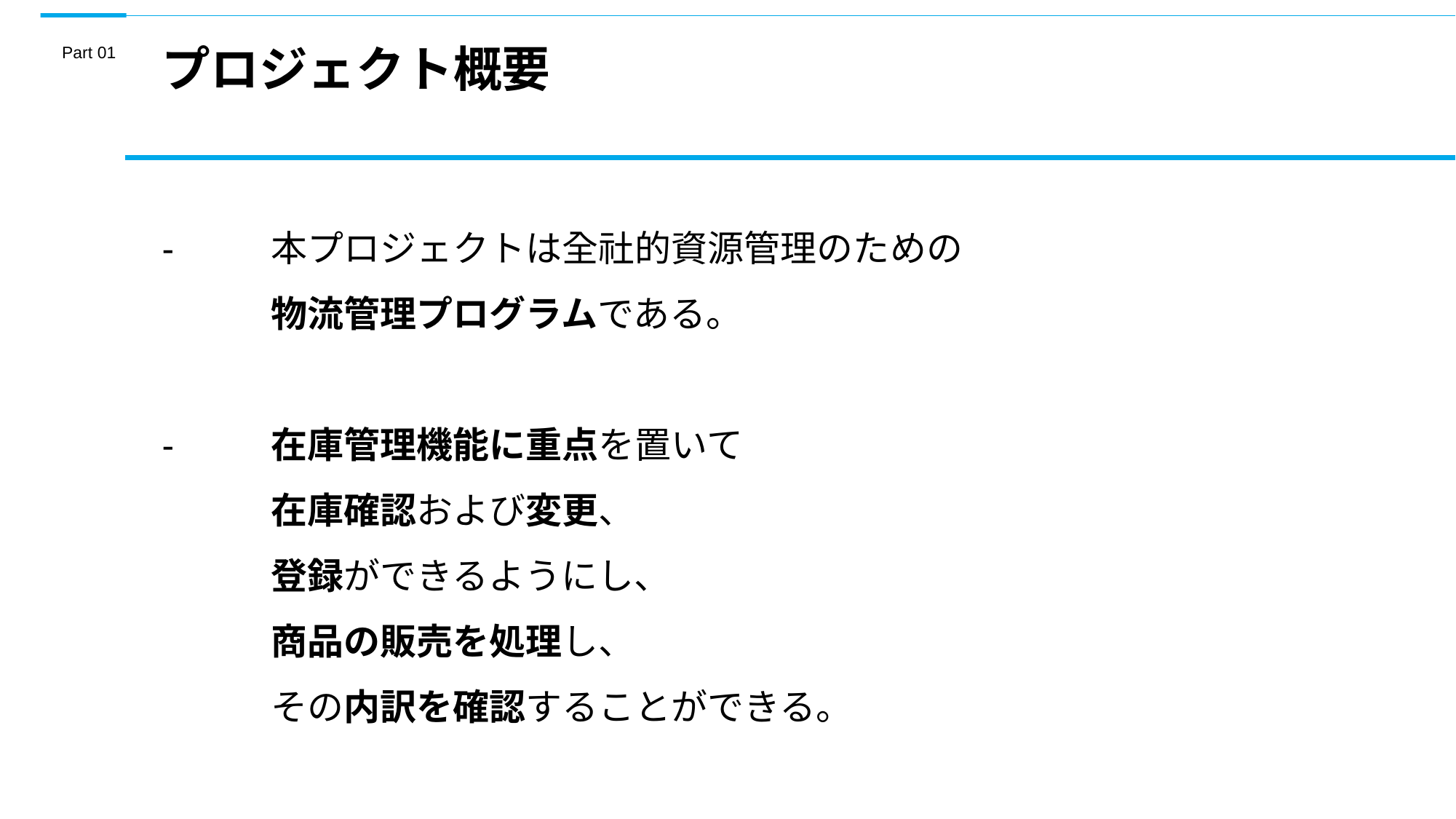

プロジェクト概要
Part 01
-	本プロジェクトは全社的資源管理のための
	物流管理プログラムである。

-	在庫管理機能に重点を置いて
	在庫確認および変更、
	登録ができるようにし、
	商品の販売を処理し、
	その内訳を確認することができる。